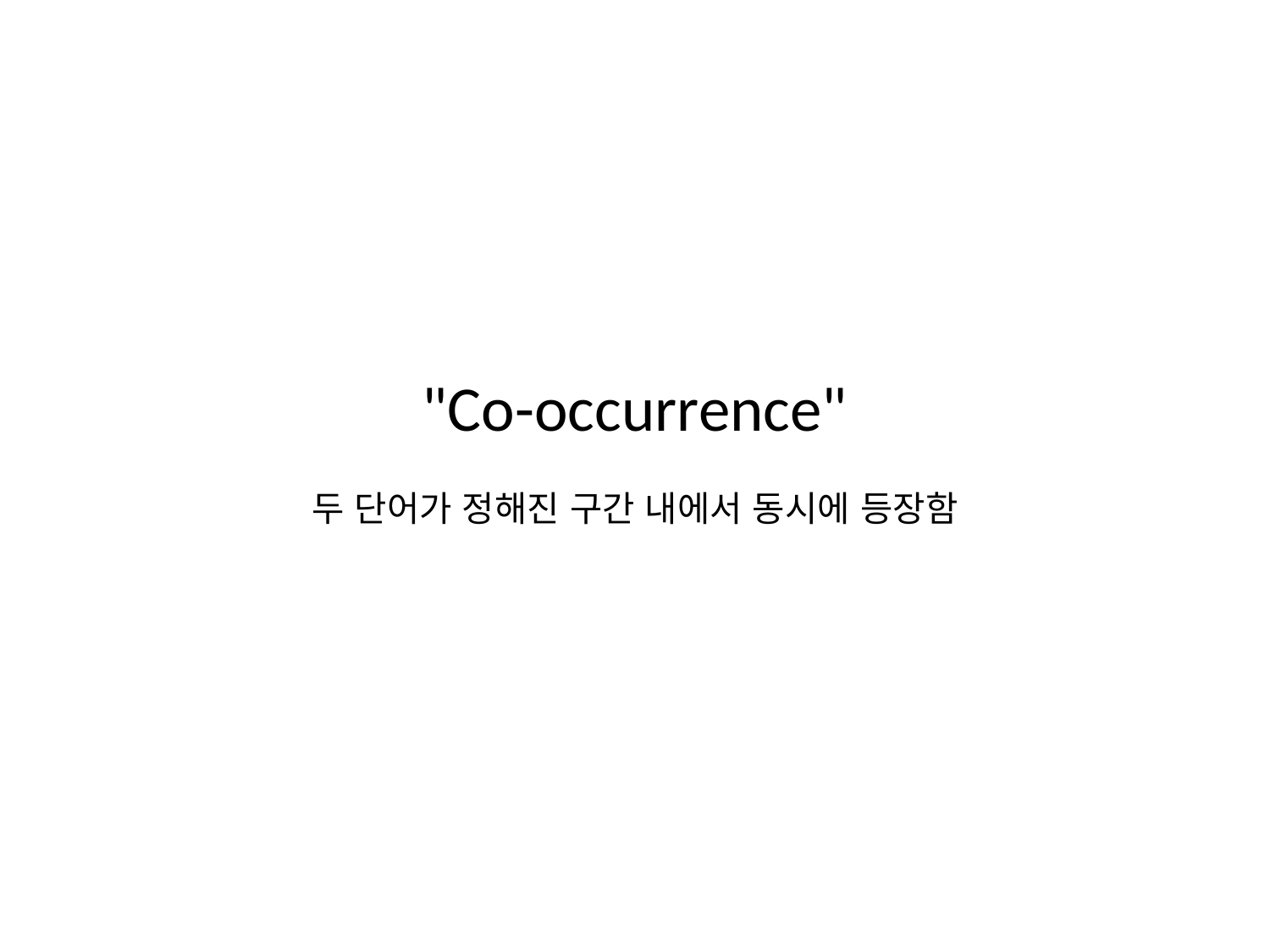

"Co-occurrence"

두 단어가 정해진 구간 내에서 동시에 등장함